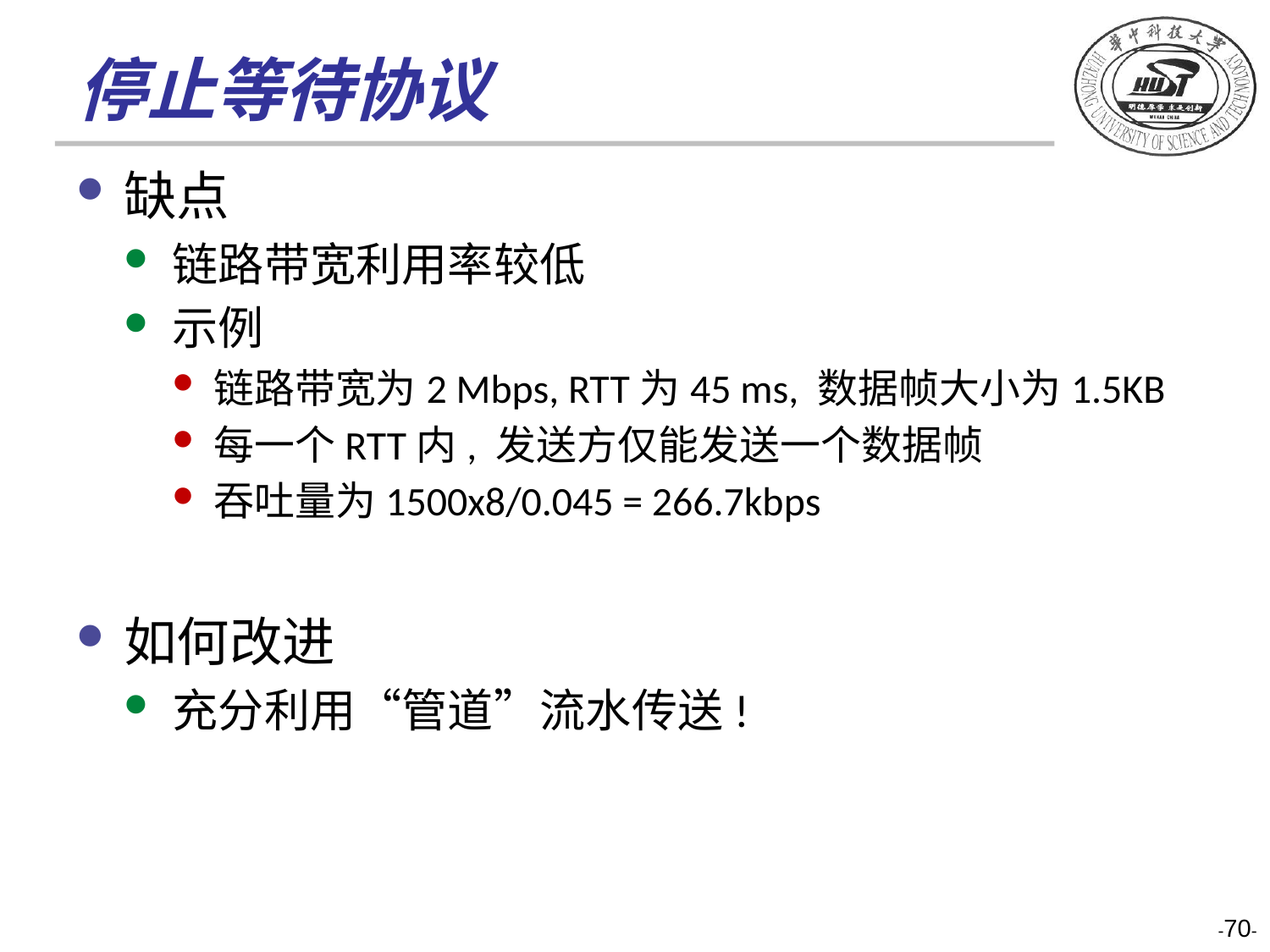

# 停止等待协议
缺点
链路带宽利用率较低
示例
链路带宽为2 Mbps, RTT为45 ms, 数据帧大小为1.5KB
每一个RTT内, 发送方仅能发送一个数据帧
吞吐量为1500x8/0.045 = 266.7kbps

如何改进
充分利用“管道”流水传送!
-70-